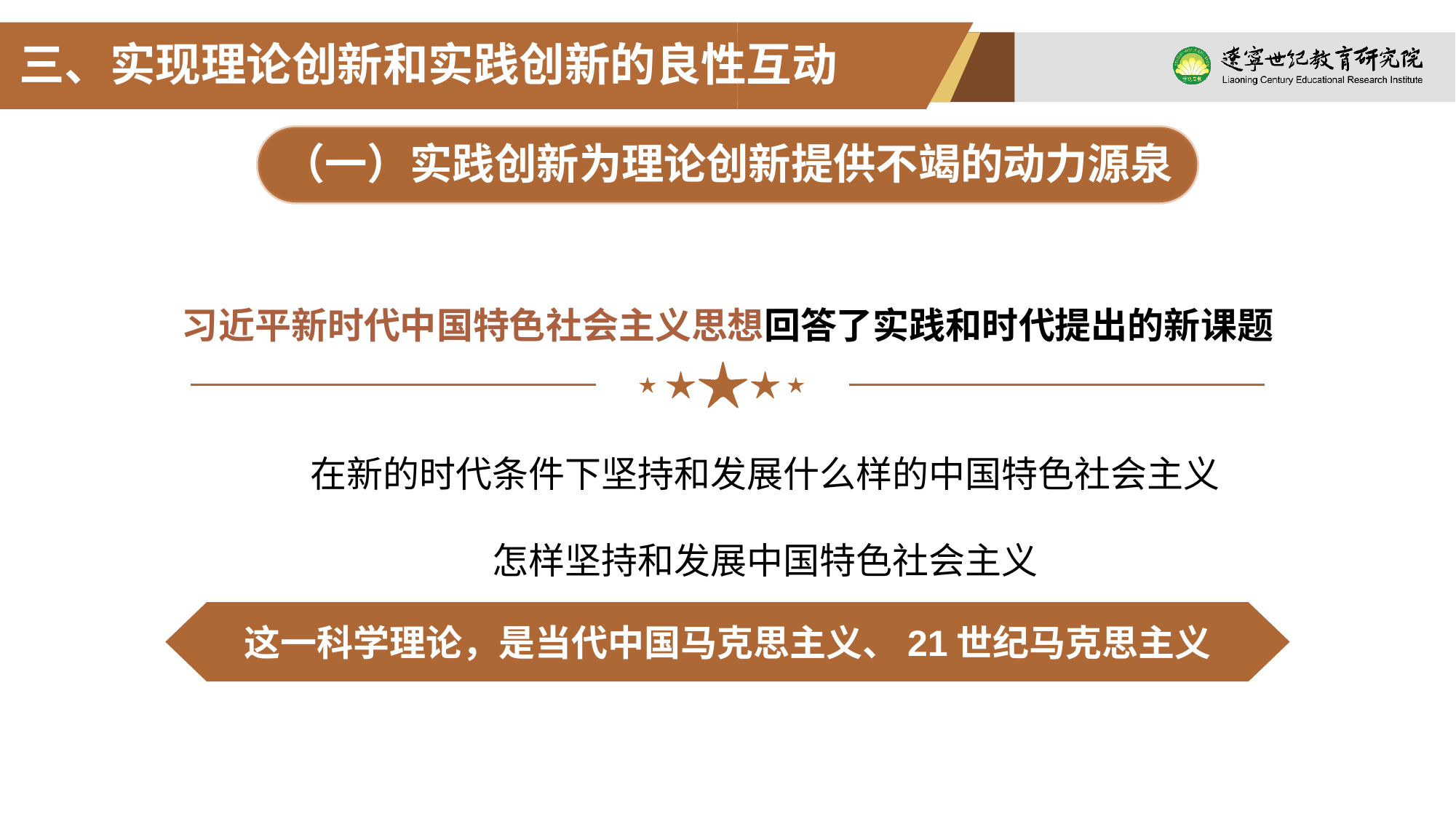

三、实现理论创新和实践创新的良性互动
（一）实践创新为理论创新提供不竭的动力源泉
习近平新时代中国特色社会主义思想回答了实践和时代提出的新课题

在新的时代条件下坚持和发展什么样的中国特色社会主义
怎样坚持和发展中国特色社会主义
这一科学理论，是当代中国马克思主义、21世纪马克思主义